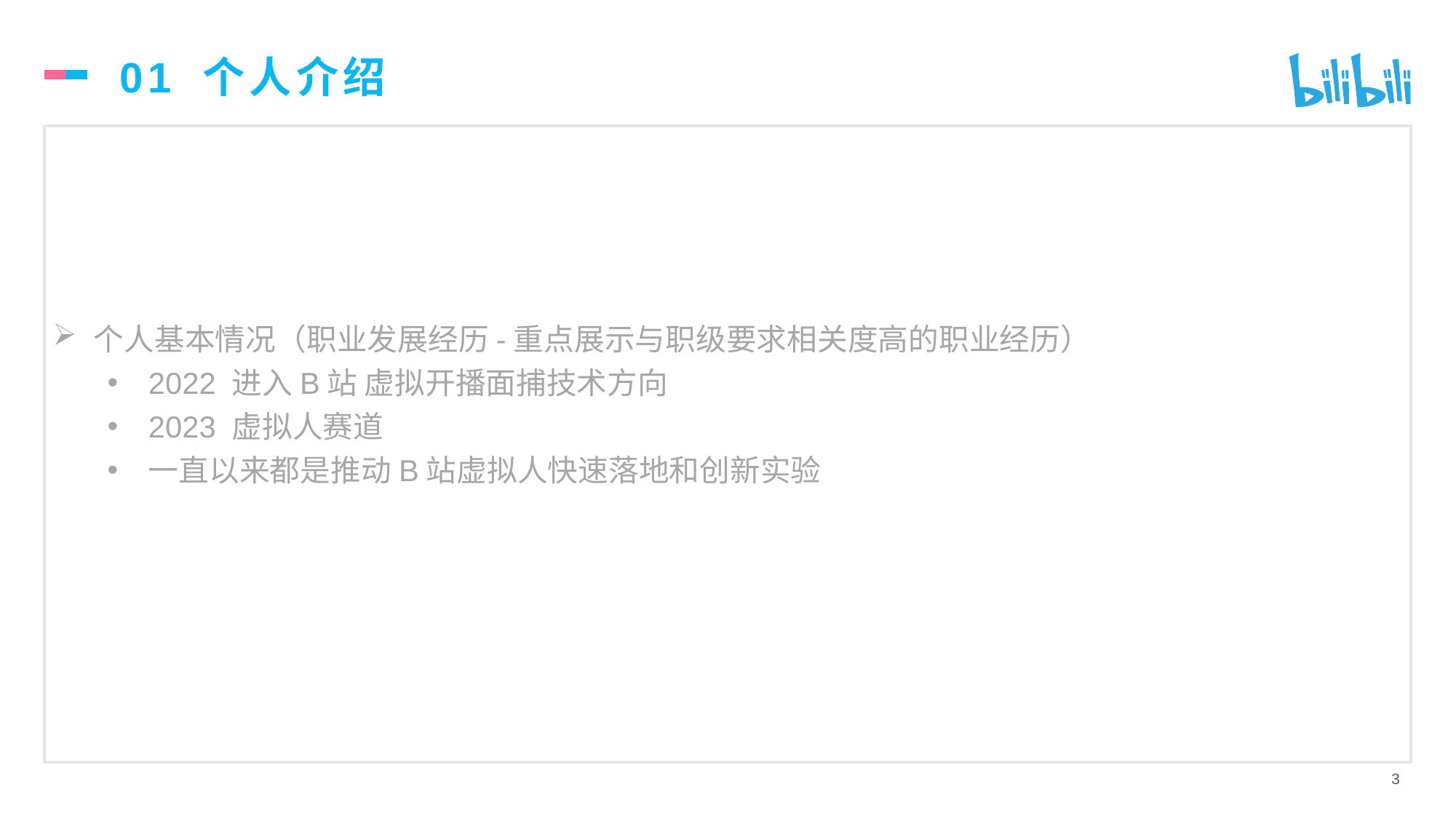

# 01 个人介绍
个人基本情况（职业发展经历-重点展示与职级要求相关度高的职业经历）
2022 进入B站 虚拟开播面捕技术方向
2023 虚拟人赛道
一直以来都是推动B站虚拟人快速落地和创新实验